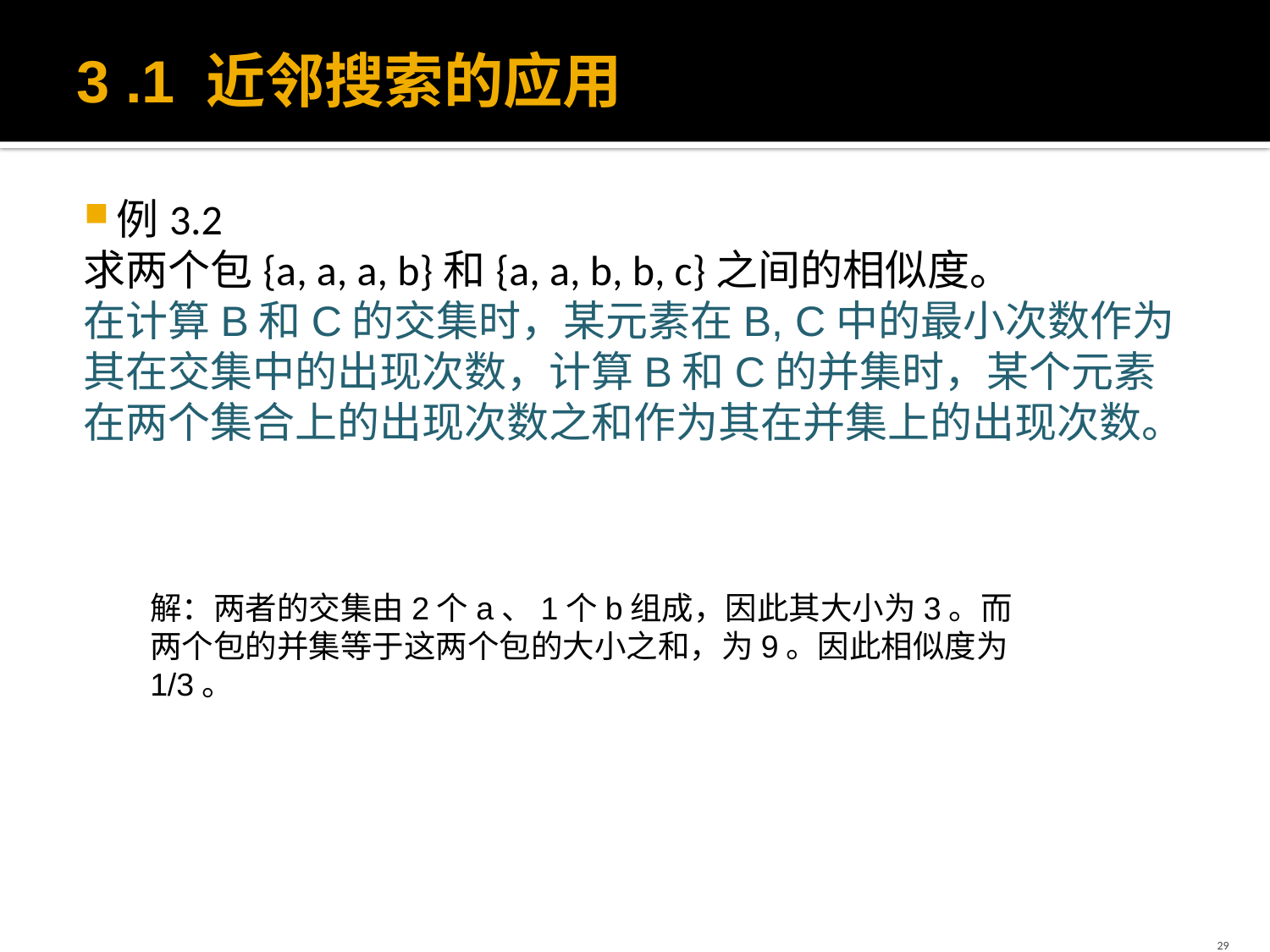

# 3 .1 近邻搜索的应用
例3.2
求两个包{a, a, a, b}和{a, a, b, b, c}之间的相似度。
在计算B和C的交集时，某元素在B, C中的最小次数作为其在交集中的出现次数，计算B和C的并集时，某个元素在两个集合上的出现次数之和作为其在并集上的出现次数。

解：两者的交集由2个a、1个b组成，因此其大小为3。而两个包的并集等于这两个包的大小之和，为9。因此相似度为1/3。
29